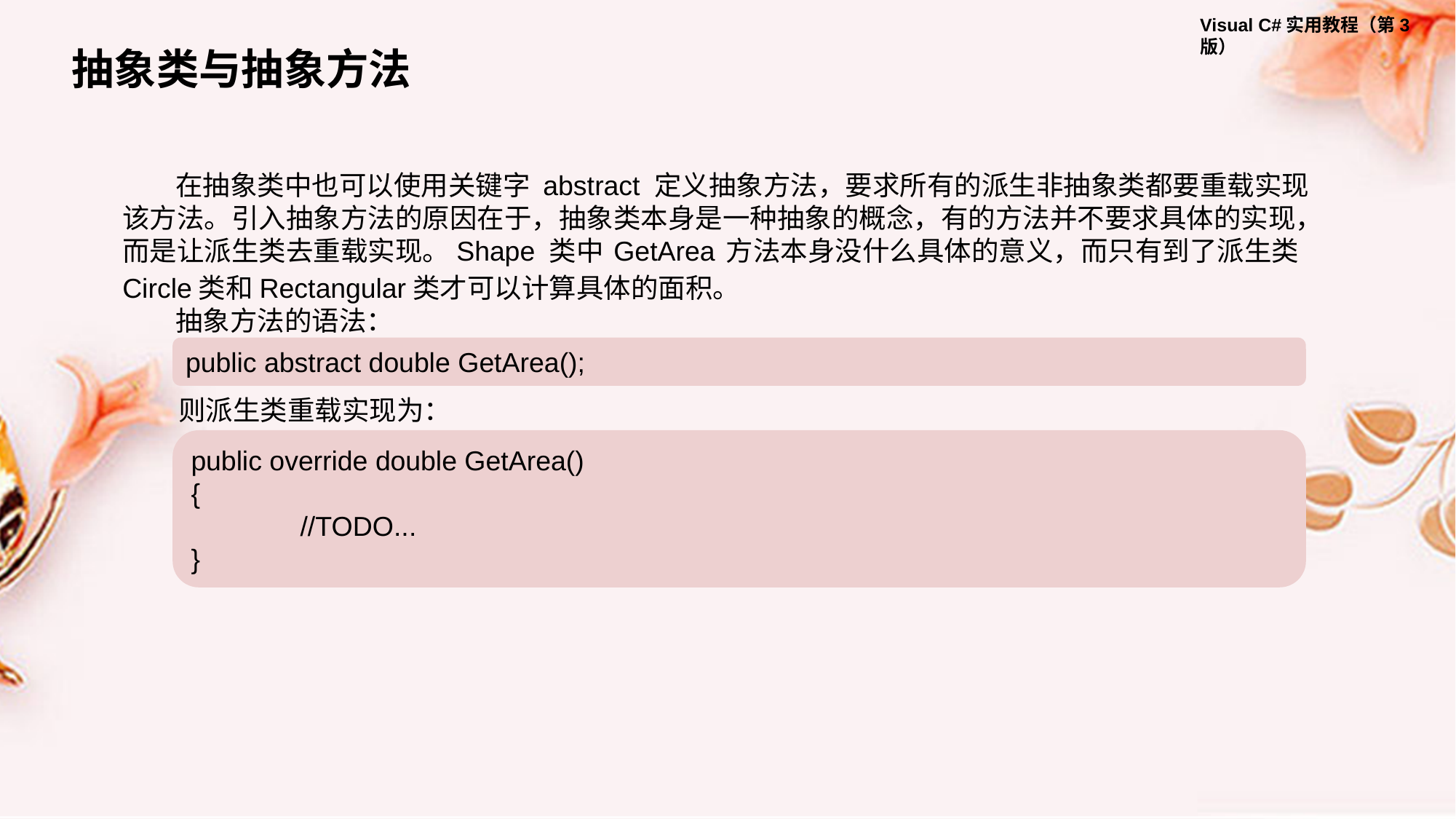

抽象类与抽象方法
在抽象类中也可以使用关键字 abstract 定义抽象方法，要求所有的派生非抽象类都要重载实现该方法。引入抽象方法的原因在于，抽象类本身是一种抽象的概念，有的方法并不要求具体的实现，而是让派生类去重载实现。Shape 类中 GetArea 方法本身没什么具体的意义，而只有到了派生类Circle类和Rectangular类才可以计算具体的面积。
抽象方法的语法：
public abstract double GetArea();
则派生类重载实现为：
public override double GetArea()
{
	//TODO...
}